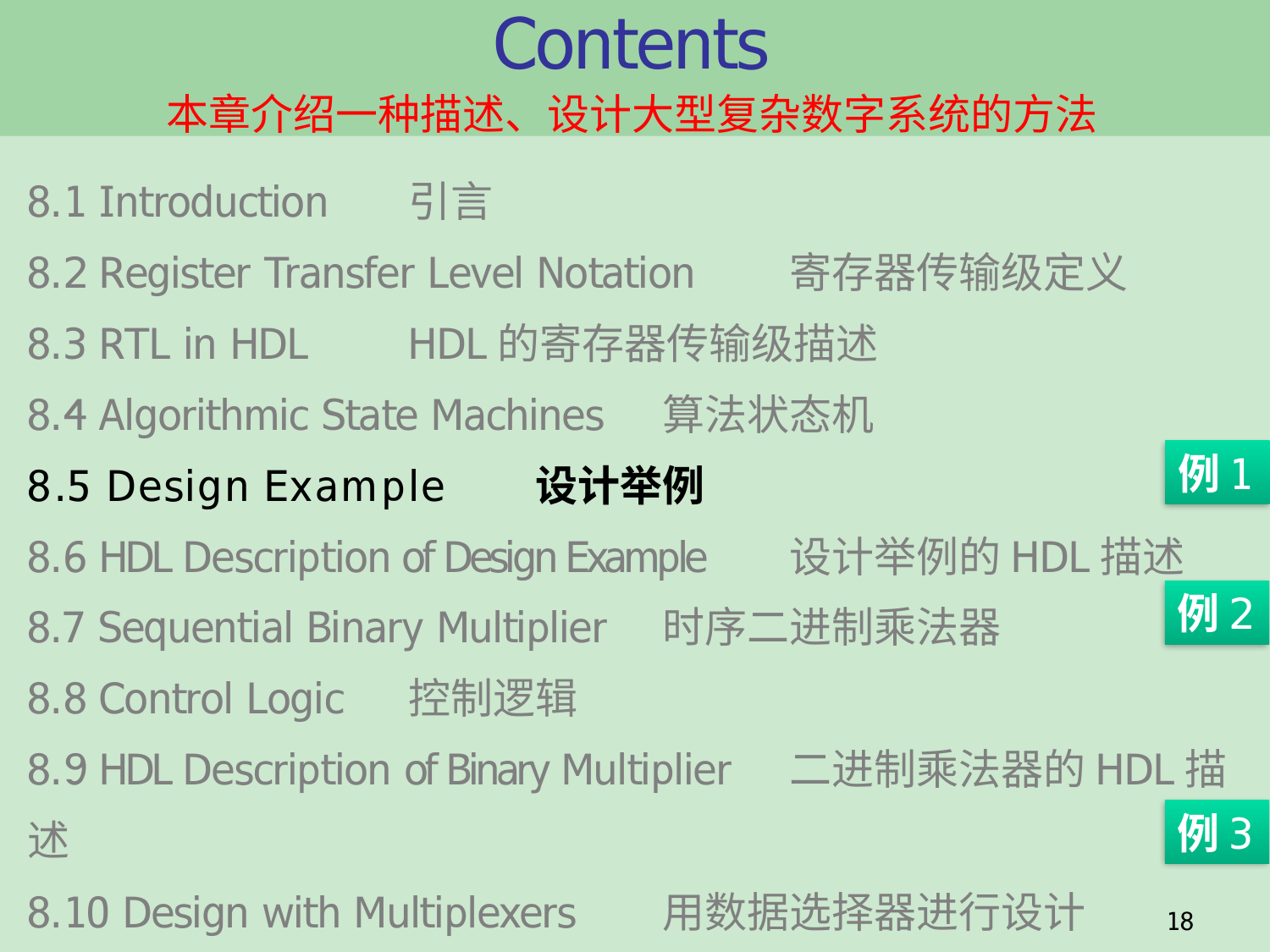

# Contents
本章介绍一种描述、设计大型复杂数字系统的方法
8.1 Introduction	引言
8.2 Register Transfer Level Notation	寄存器传输级定义
8.3 RTL in HDL	HDL的寄存器传输级描述
8.4 Algorithmic State Machines 	算法状态机
8.5 Design Example	设计举例
8.6 HDL Description of Design Example	设计举例的HDL描述
8.7 Sequential Binary Multiplier	时序二进制乘法器
8.8 Control Logic	控制逻辑
8.9 HDL Description of Binary Multiplier	二进制乘法器的HDL描述
8.10 Design with Multiplexers	用数据选择器进行设计
例1
例2
例3
18